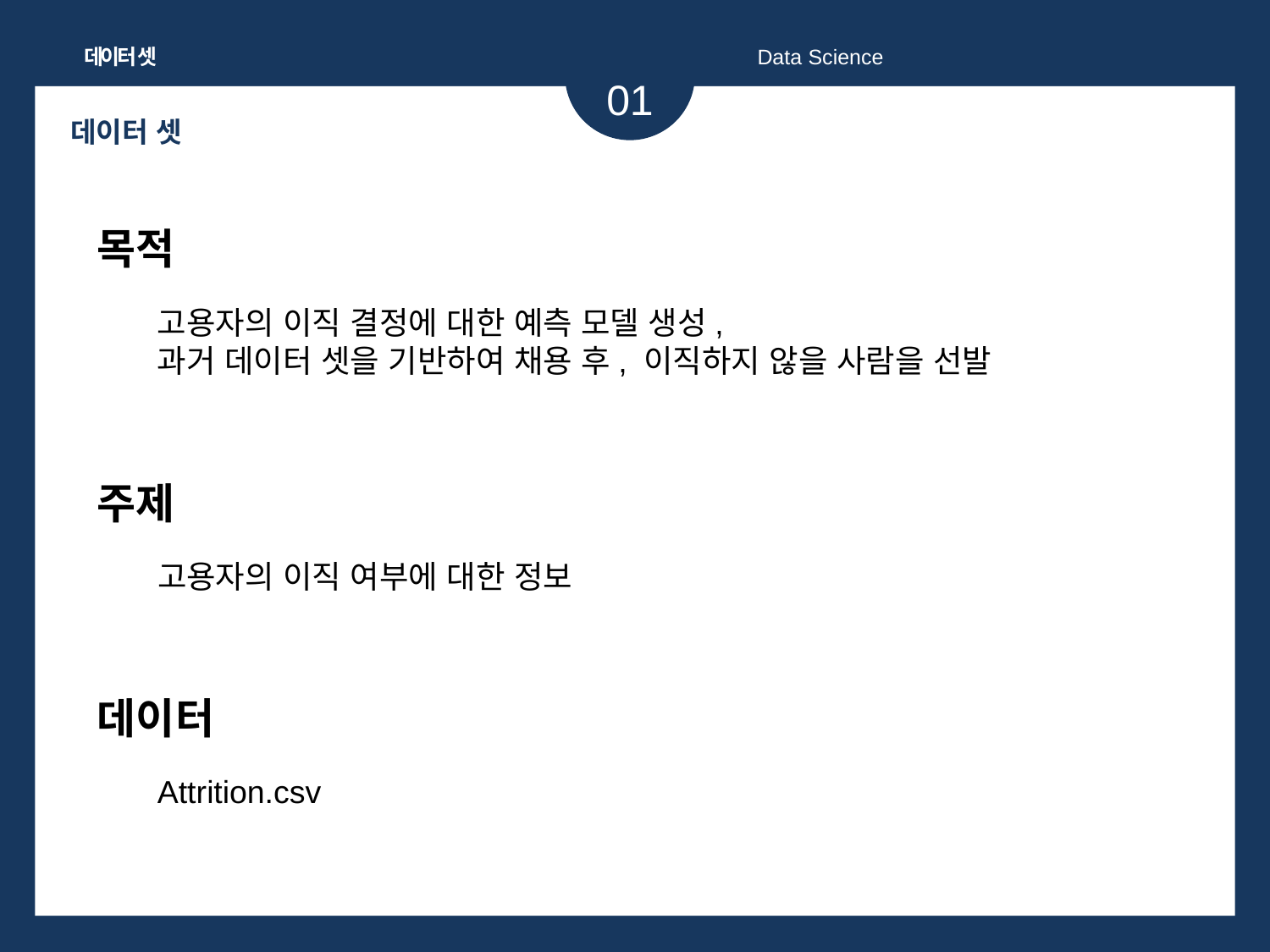

데이터 셋
Data Science
01

데이터 셋
목적
고용자의 이직 결정에 대한 예측 모델 생성,
과거 데이터 셋을 기반하여 채용 후, 이직하지 않을 사람을 선발
주제
고용자의 이직 여부에 대한 정보
데이터
Attrition.csv